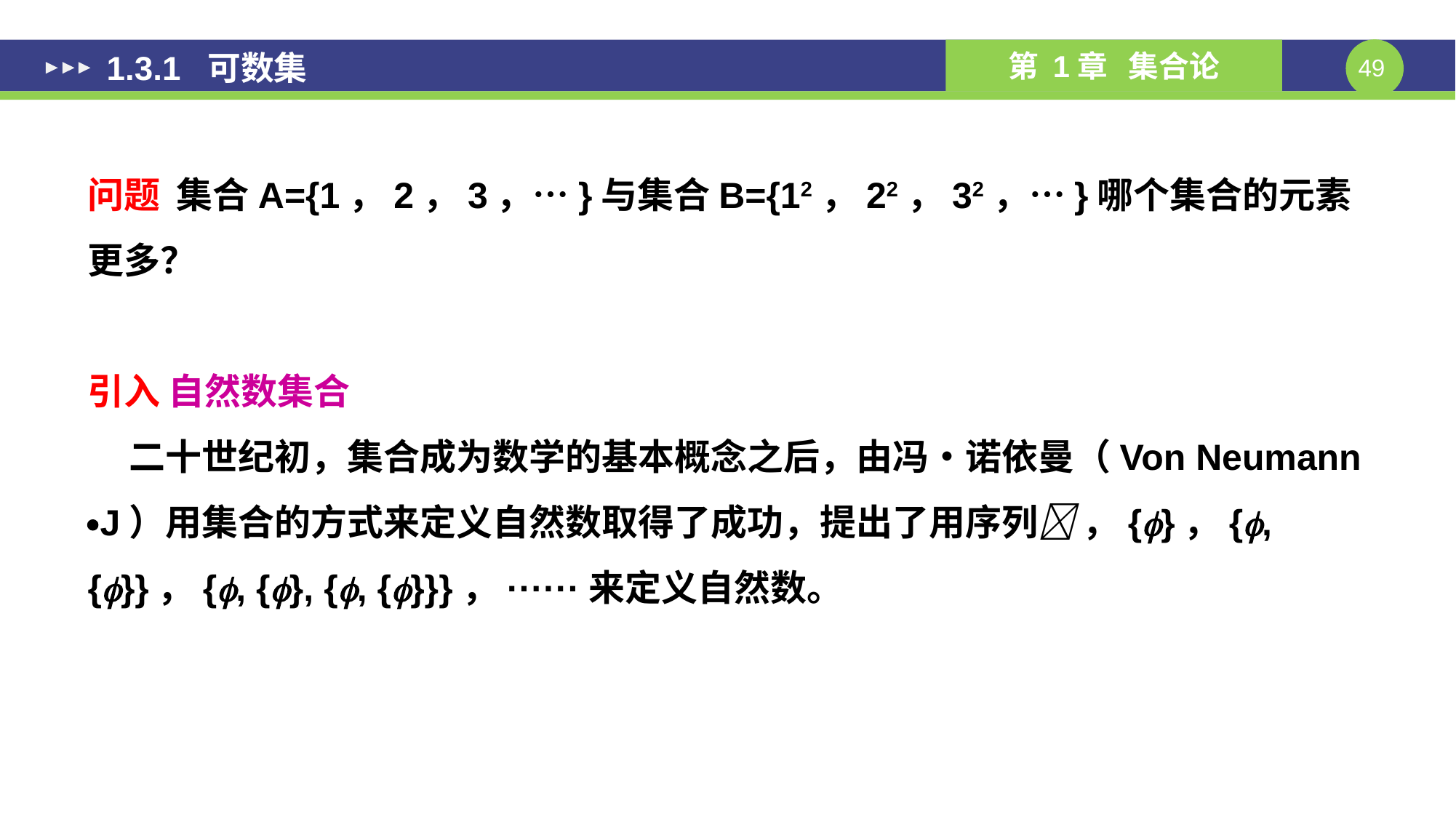

1.3.1  可数集
问题  集合A={1，2，3，…}与集合B={12，22，32，…}哪个集合的元素更多？

引入 自然数集合
    二十世纪初，集合成为数学的基本概念之后，由冯•诺依曼（Von Neumann •J）用集合的方式来定义自然数取得了成功，提出了用序列φ ，{φ}，{φ, {φ}}，{φ, {φ}, {φ, {φ}}}，······来定义自然数。